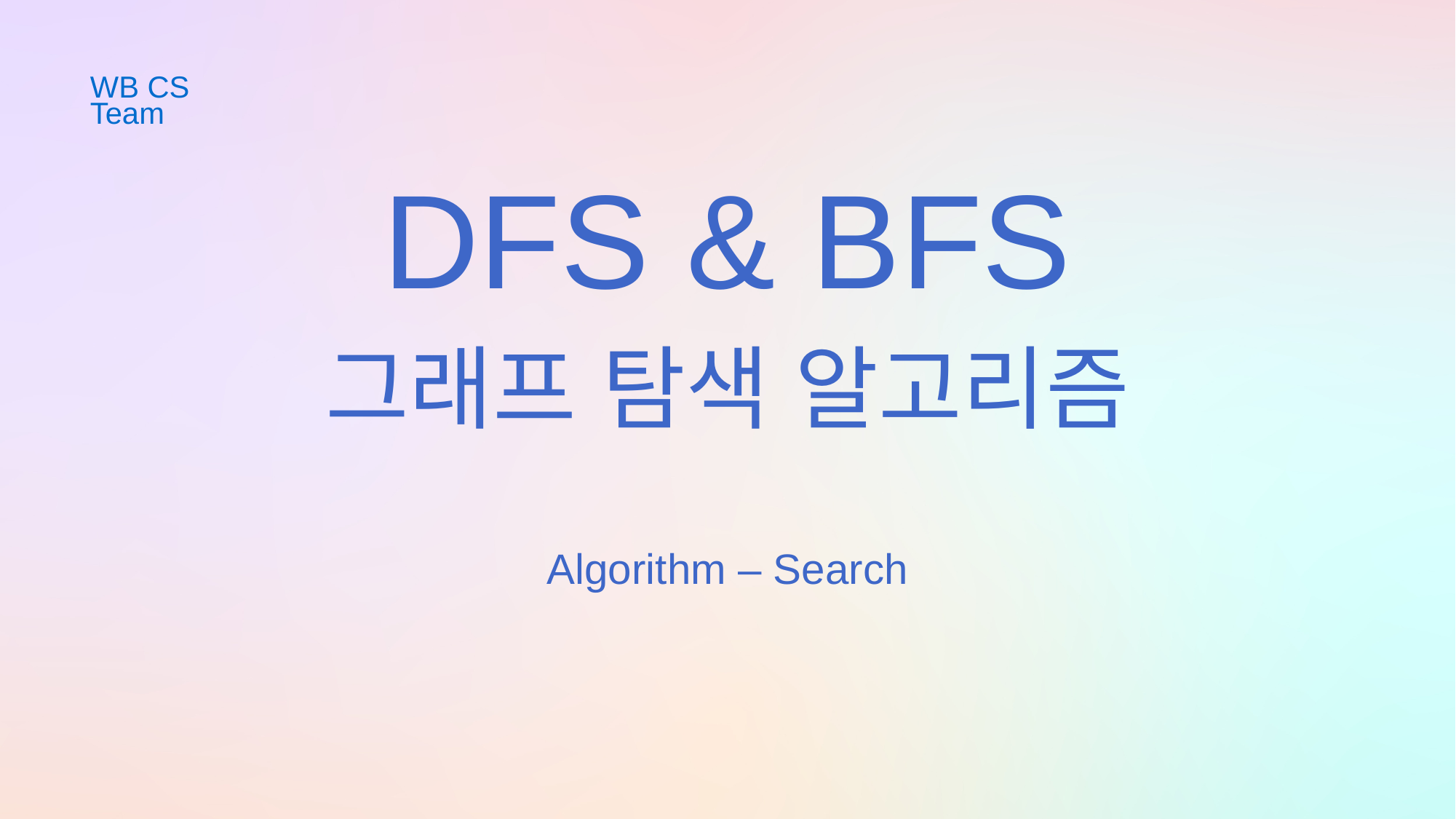

WB CS Team
DFS & BFS
그래프 탐색 알고리즘
Algorithm – Search